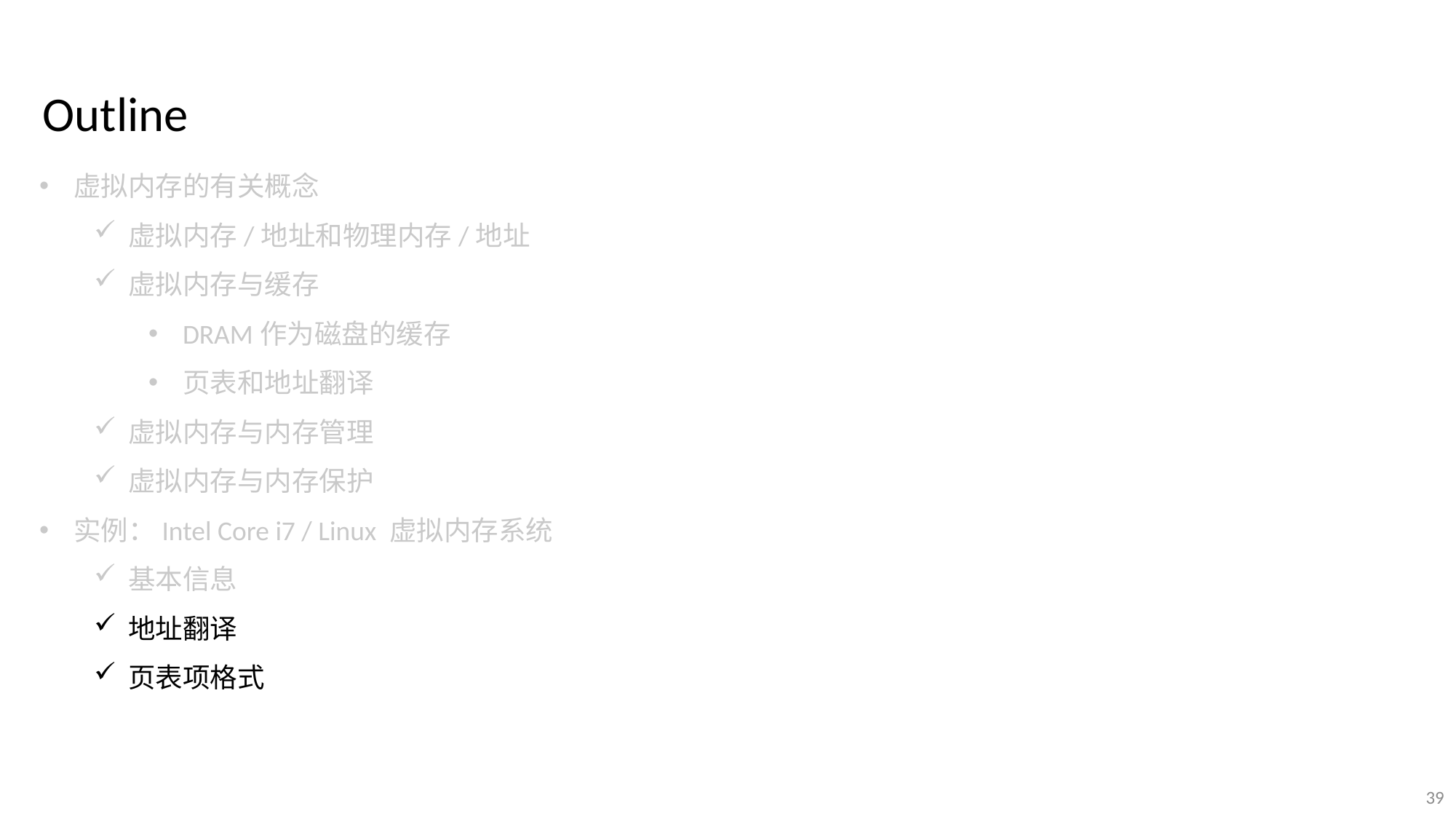

Outline
虚拟内存的有关概念
虚拟内存/地址和物理内存/地址
虚拟内存与缓存
DRAM作为磁盘的缓存
页表和地址翻译
虚拟内存与内存管理
虚拟内存与内存保护
实例：Intel Core i7 / Linux 虚拟内存系统
基本信息
地址翻译
页表项格式
39